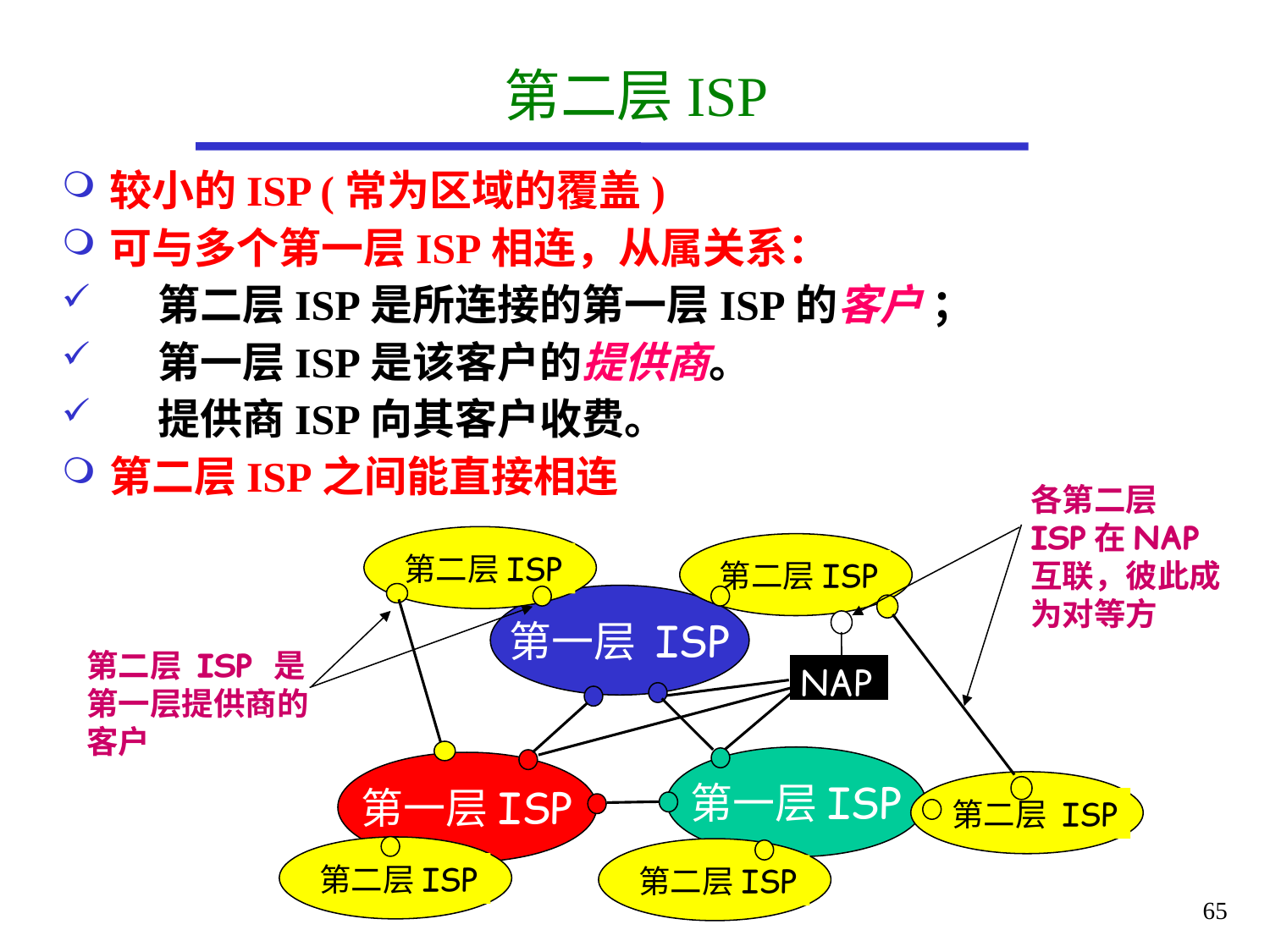

# 第二层ISP
较小的ISP (常为区域的覆盖)
可与多个第一层ISP相连，从属关系：
    第二层ISP是所连接的第一层ISP的客户 ；
    第一层ISP是该客户的提供商。
    提供商ISP向其客户收费。
第二层ISP之间能直接相连
各第二层 ISP在NAP互联，彼此成为对等方

第二层ISP

第二层ISP

第二层 ISP

第二层ISP

第二层ISP

第二层 ISP 是
第一层提供商的客户

第一层 ISP
NAP

第一层ISP

第一层ISP

65